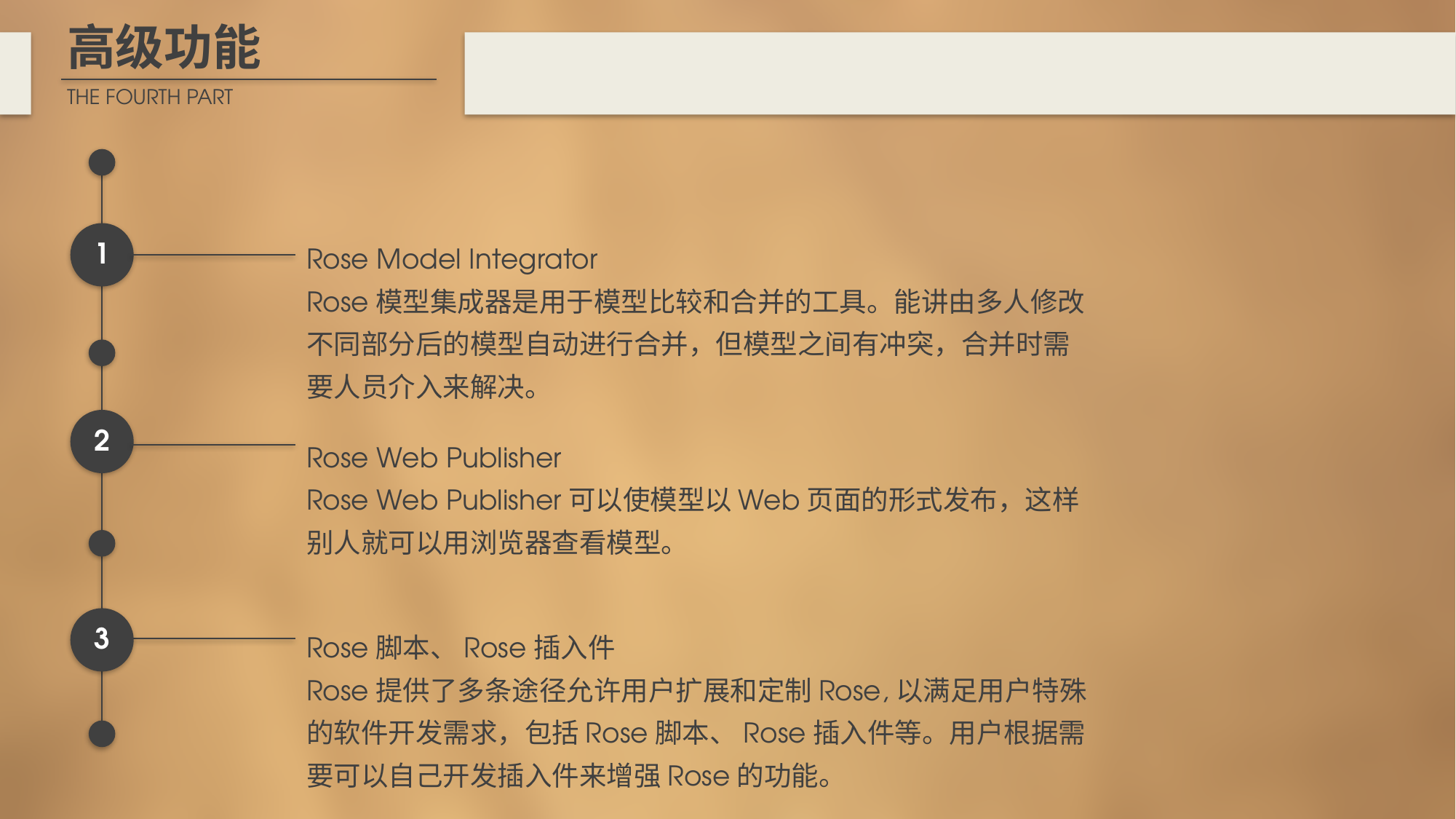

高级功能
THE FOURTH PART

1
Rose Model Integrator
Rose模型集成器是用于模型比较和合并的工具。能讲由多人修改不同部分后的模型自动进行合并，但模型之间有冲突，合并时需要人员介入来解决。

2
Rose Web Publisher
Rose Web Publisher可以使模型以Web页面的形式发布，这样别人就可以用浏览器查看模型。

3
Rose脚本、Rose插入件
Rose提供了多条途径允许用户扩展和定制Rose,以满足用户特殊的软件开发需求，包括Rose脚本、Rose插入件等。用户根据需要可以自己开发插入件来增强Rose的功能。